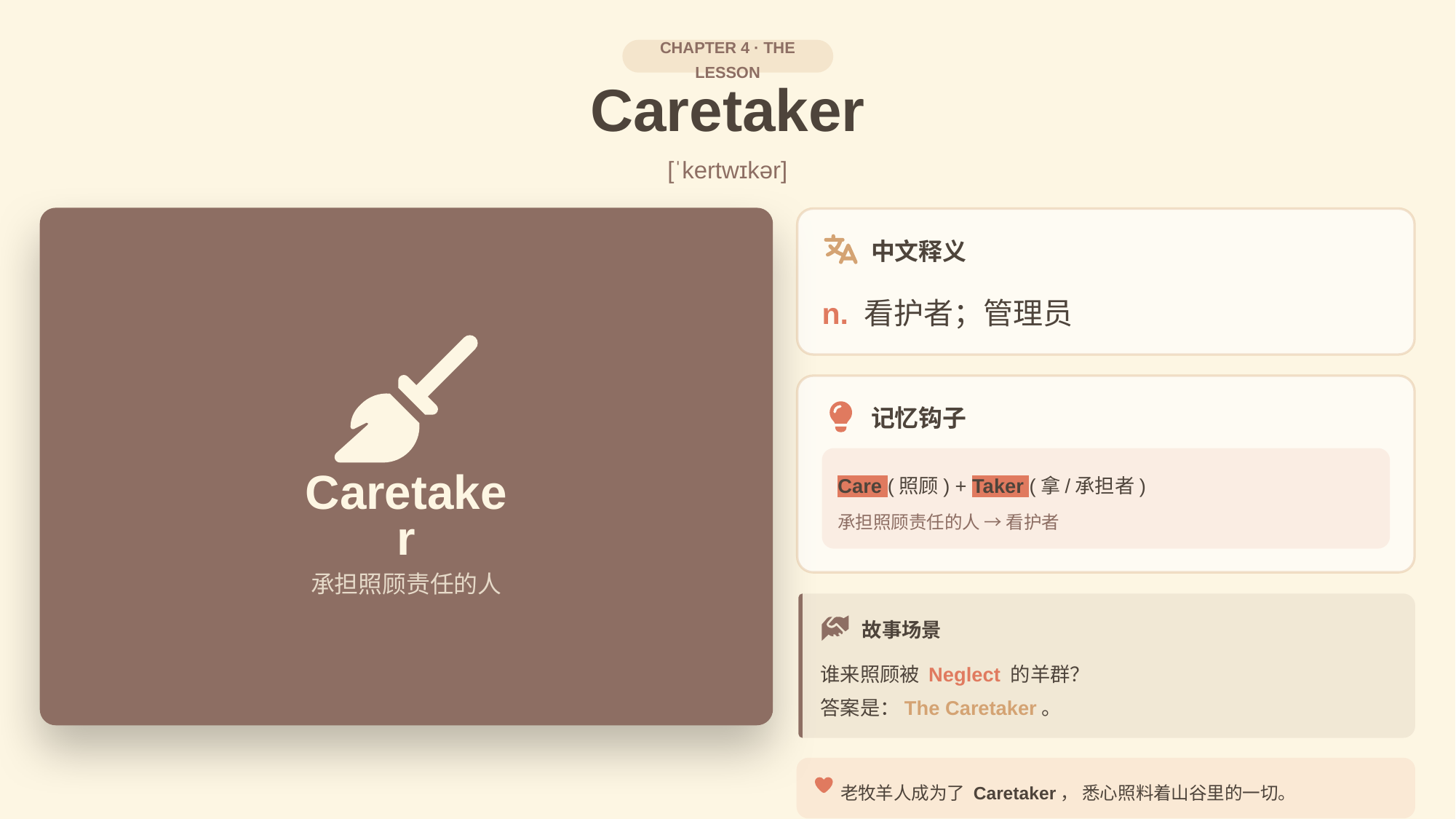

CHAPTER 4 · THE LESSON
Caretaker
[ˈkertwɪkər]

中文释义

n. 看护者；管理员

记忆钩子

Care (照顾) + Taker (拿/承担者)
Caretaker
承担照顾责任的人 → 看护者
承担照顾责任的人

故事场景

谁来照顾被 Neglect 的羊群？
答案是：The Caretaker。

老牧羊人成为了 Caretaker， 悉心照料着山谷里的一切。